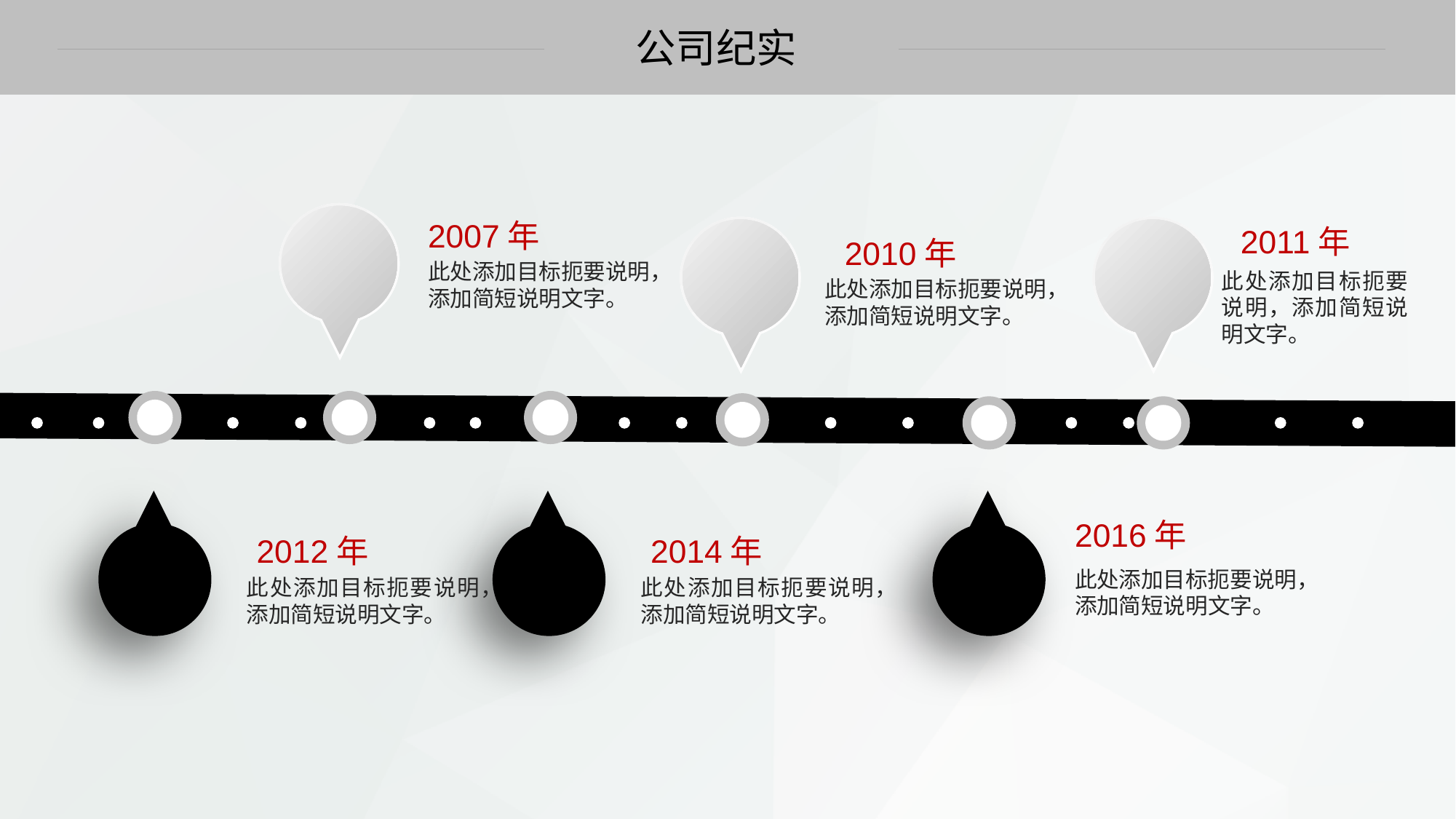

公司纪实

2007年
2011年

2010年
此处添加目标扼要说明，
添加简短说明文字。
此处添加目标扼要说明，添加简短说明文字。
此处添加目标扼要说明，
添加简短说明文字。

2016年
2012年
2014年
此处添加目标扼要说明，
添加简短说明文字。
此处添加目标扼要说明，添加简短说明文字。
此处添加目标扼要说明，添加简短说明文字。
延时文字，不要可以删除